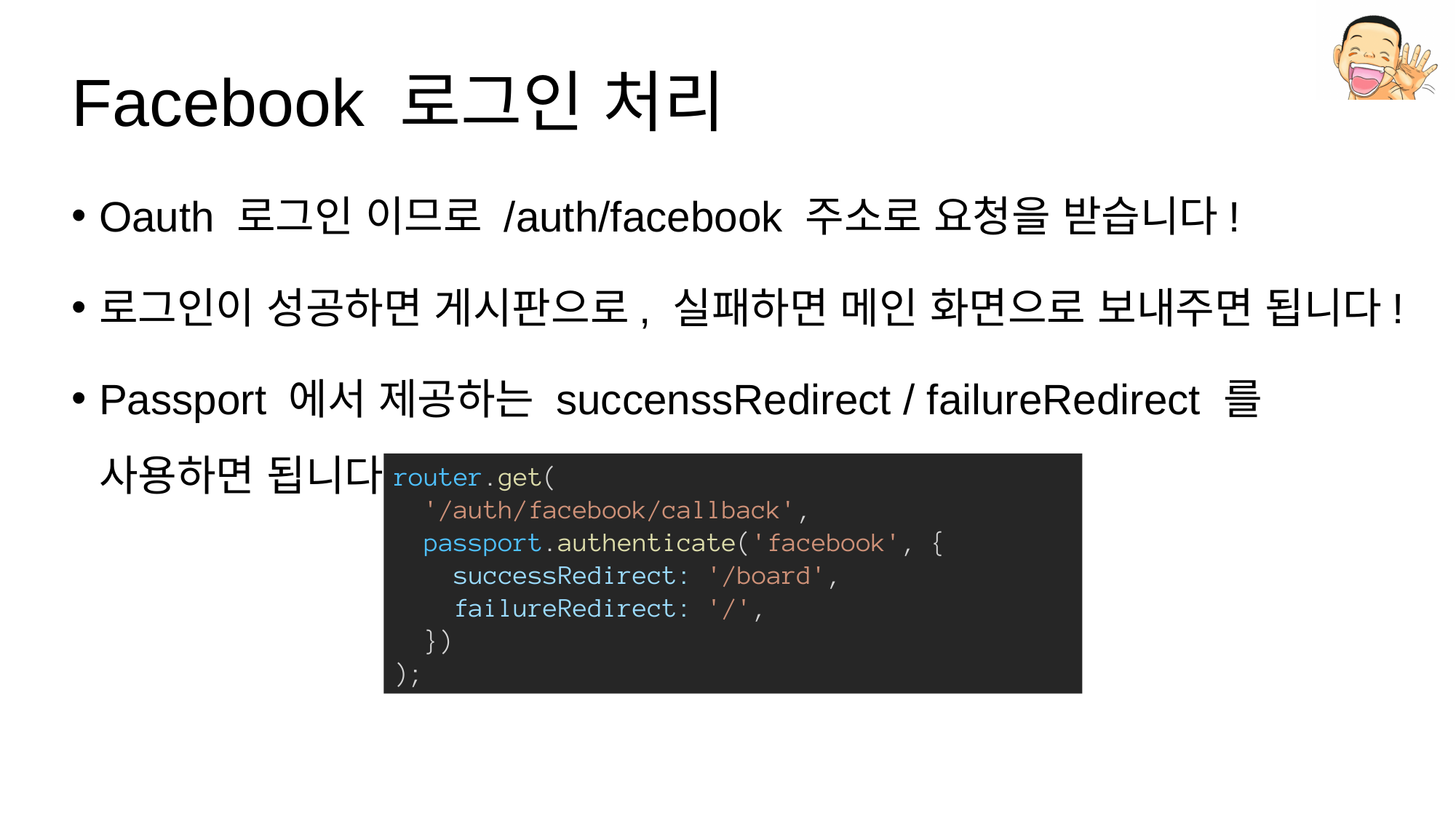

# Facebook 로그인 처리
Oauth 로그인 이므로 /auth/facebook 주소로 요청을 받습니다!
로그인이 성공하면 게시판으로, 실패하면 메인 화면으로 보내주면 됩니다!
Passport 에서 제공하는 succenssRedirect / failureRedirect 를 사용하면 됩니다~!

router.get(
  '/auth/facebook/callback',
  passport.authenticate('facebook', {
    successRedirect: '/board',
    failureRedirect: '/',
  })
);